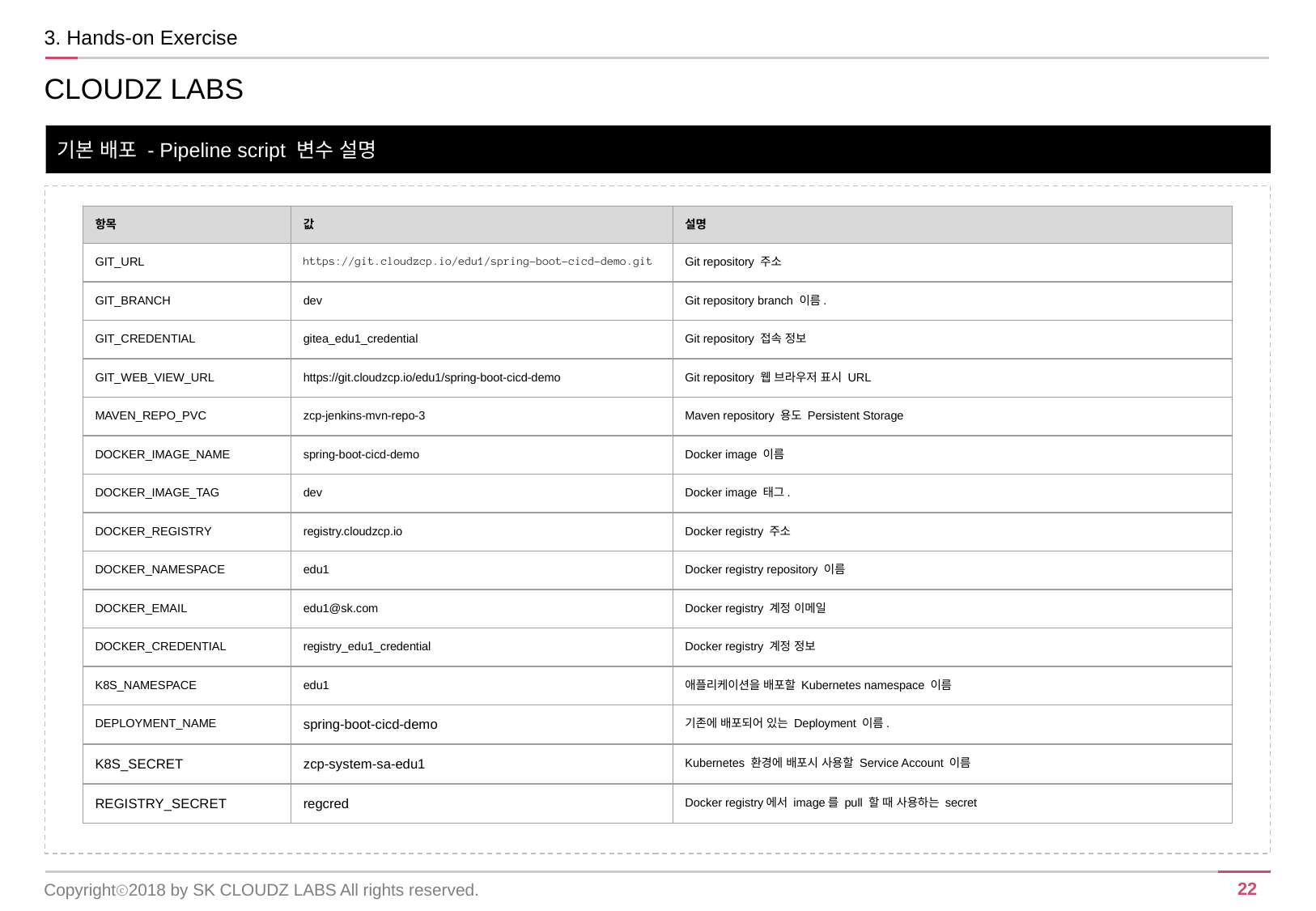

3. Hands-on Exercise

CLOUDZ LABS
기본 배포 - Pipeline script 변수 설명
| 항목 | 값 | 설명 |
| --- | --- | --- |
| GIT\_URL | https://git.cloudzcp.io/edu1/spring-boot-cicd-demo.git | Git repository 주소 |
| GIT\_BRANCH | dev | Git repository branch 이름. |
| GIT\_CREDENTIAL | gitea\_edu1\_credential | Git repository 접속 정보 |
| GIT\_WEB\_VIEW\_URL | https://git.cloudzcp.io/edu1/spring-boot-cicd-demo | Git repository 웹 브라우저 표시 URL |
| MAVEN\_REPO\_PVC | zcp-jenkins-mvn-repo-3 | Maven repository 용도 Persistent Storage |
| DOCKER\_IMAGE\_NAME | spring-boot-cicd-demo | Docker image 이름 |
| DOCKER\_IMAGE\_TAG | dev | Docker image 태그. |
| DOCKER\_REGISTRY | registry.cloudzcp.io | Docker registry 주소 |
| DOCKER\_NAMESPACE | edu1 | Docker registry repository 이름 |
| DOCKER\_EMAIL | edu1@sk.com | Docker registry 계정 이메일 |
| DOCKER\_CREDENTIAL | registry\_edu1\_credential | Docker registry 계정 정보 |
| K8S\_NAMESPACE | edu1 | 애플리케이션을 배포할 Kubernetes namespace 이름 |
| DEPLOYMENT\_NAME | spring-boot-cicd-demo | 기존에 배포되어 있는 Deployment 이름. |
| K8S\_SECRET | zcp-system-sa-edu1 | Kubernetes 환경에 배포시 사용할 Service Account 이름 |
| REGISTRY\_SECRET | regcred | Docker registry에서 image를 pull 할 때 사용하는 secret |
Copyrightⓒ2018 by SK CLOUDZ LABS All rights reserved.